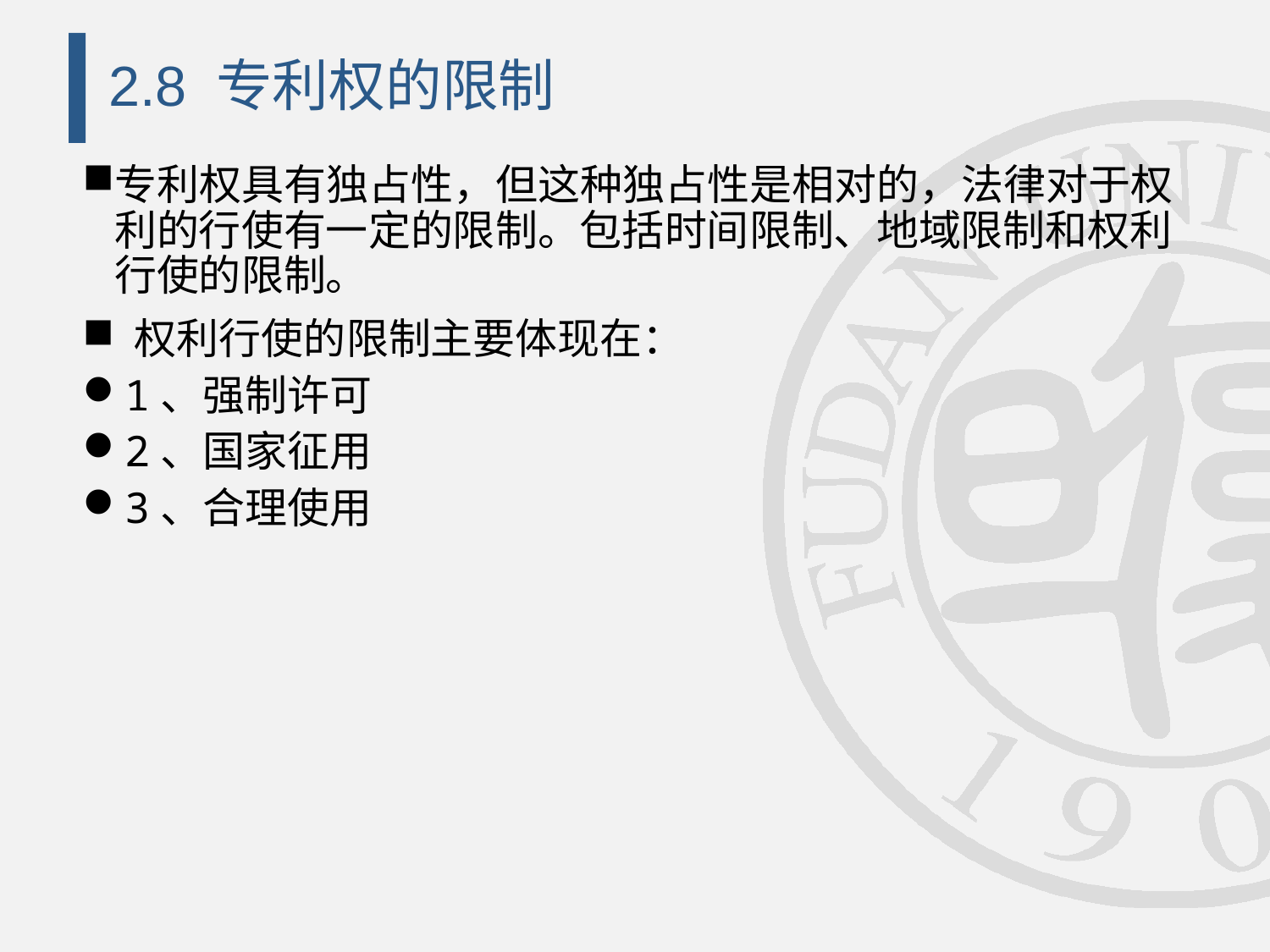

# 2.8 专利权的限制
专利权具有独占性，但这种独占性是相对的，法律对于权利的行使有一定的限制。包括时间限制、地域限制和权利行使的限制。
 权利行使的限制主要体现在：
1、强制许可
2、国家征用
3、合理使用